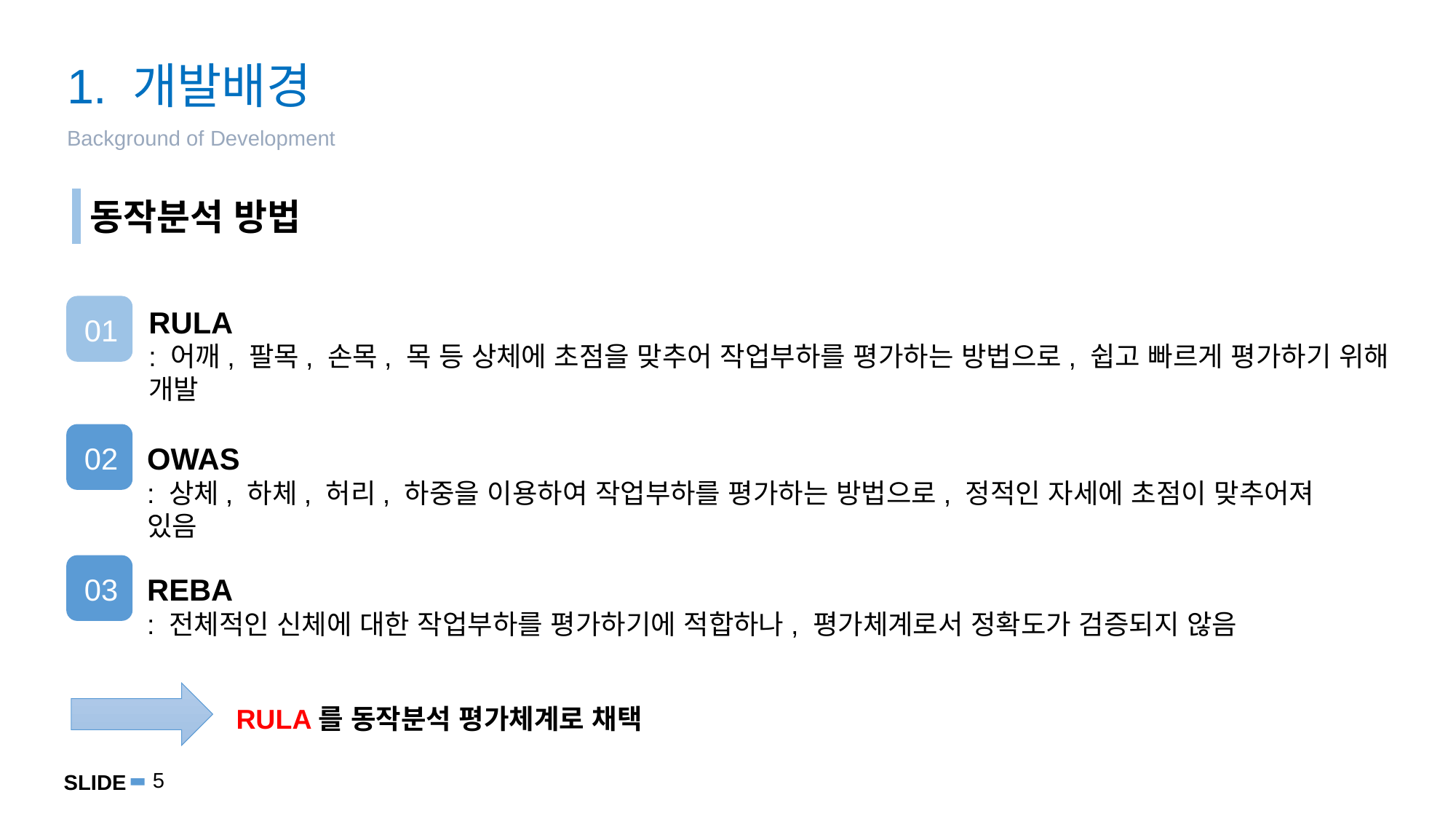

# 1. 개발배경
Background of Development
동작분석 방법

01
RULA
: 어깨, 팔목, 손목, 목 등 상체에 초점을 맞추어 작업부하를 평가하는 방법으로, 쉽고 빠르게 평가하기 위해 개발

02
OWAS
: 상체, 하체, 허리, 하중을 이용하여 작업부하를 평가하는 방법으로, 정적인 자세에 초점이 맞추어져 있음

03
REBA
: 전체적인 신체에 대한 작업부하를 평가하기에 적합하나, 평가체계로서 정확도가 검증되지 않음

RULA를 동작분석 평가체계로 채택